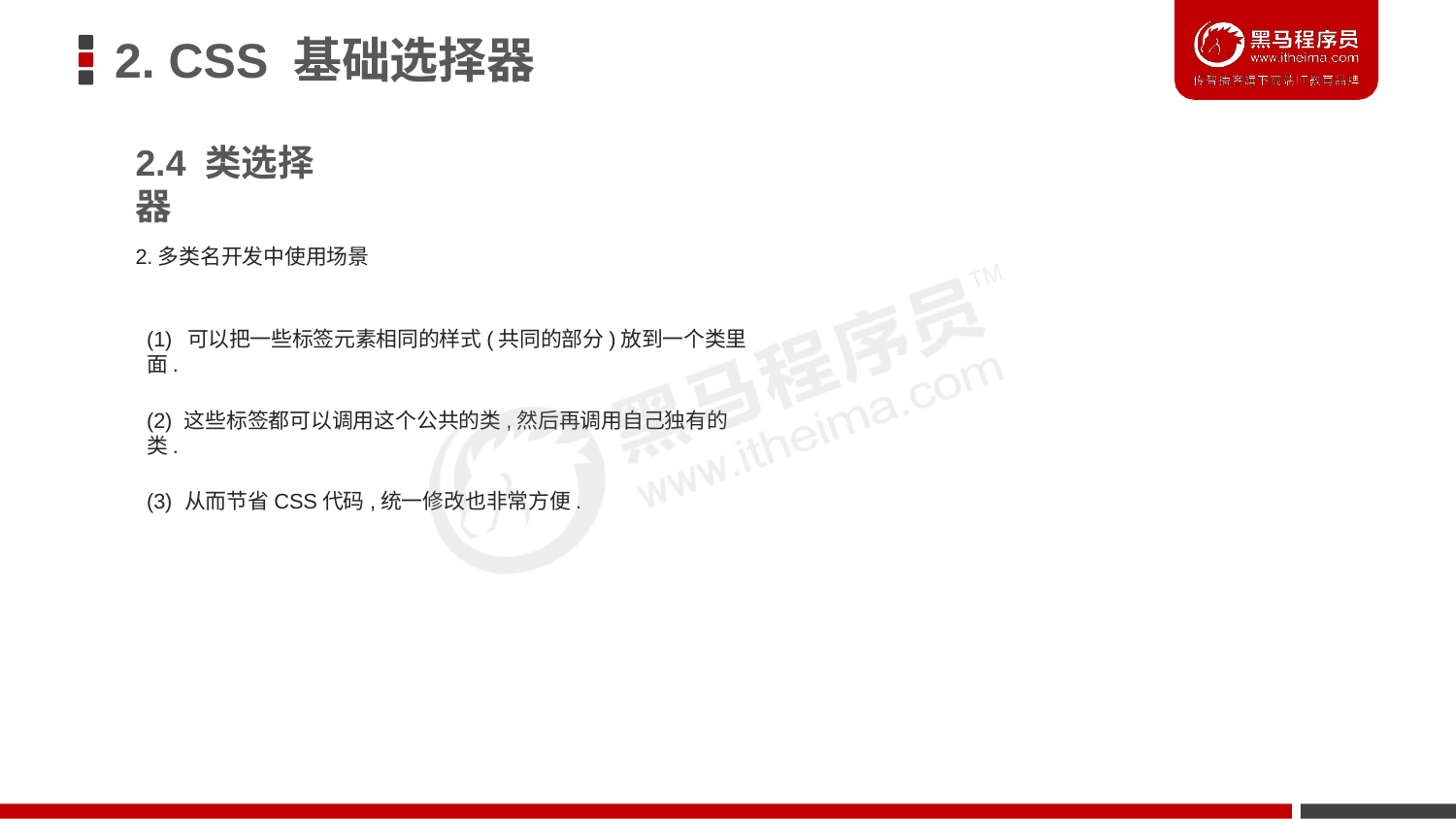

# 2. CSS 基础选择器
2.4 类选择器

2.多类名开发中使用场景

(1) 可以把一些标签元素相同的样式(共同的部分)放到一个类里面.

(2) 这些标签都可以调用这个公共的类,然后再调用自己独有的类.

(3) 从而节省CSS代码,统一修改也非常方便.